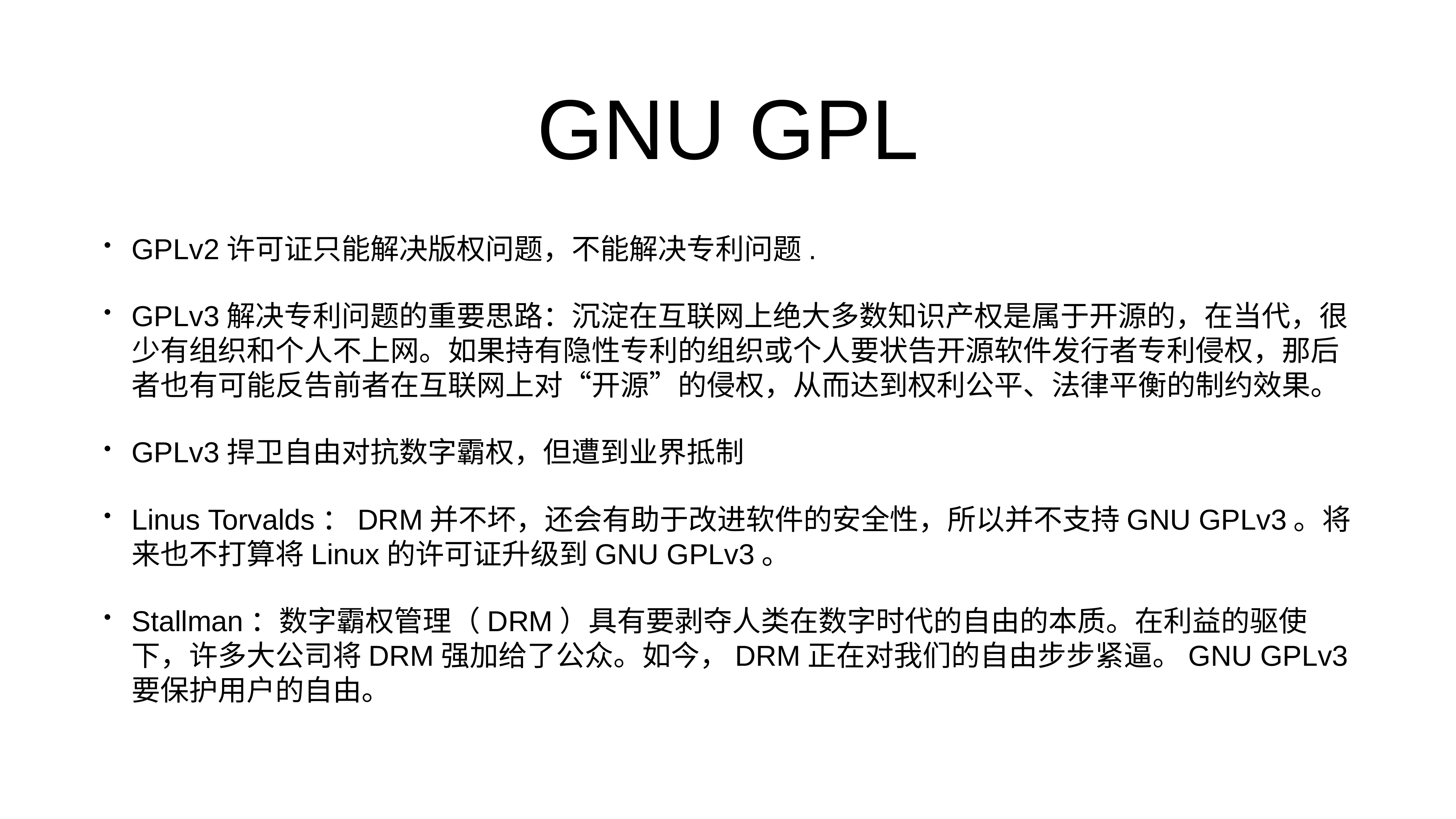

# GNU GPL
GPLv2许可证只能解决版权问题，不能解决专利问题.
GPLv3解决专利问题的重要思路：沉淀在互联网上绝大多数知识产权是属于开源的，在当代，很少有组织和个人不上网。如果持有隐性专利的组织或个人要状告开源软件发行者专利侵权，那后者也有可能反告前者在互联网上对“开源”的侵权，从而达到权利公平、法律平衡的制约效果。
GPLv3捍卫自由对抗数字霸权，但遭到业界抵制
Linus Torvalds：DRM并不坏，还会有助于改进软件的安全性，所以并不支持GNU GPLv3。将来也不打算将Linux的许可证升级到GNU GPLv3。
Stallman：数字霸权管理（DRM）具有要剥夺人类在数字时代的自由的本质。在利益的驱使下，许多大公司将DRM强加给了公众。如今，DRM正在对我们的自由步步紧逼。GNU GPLv3要保护用户的自由。